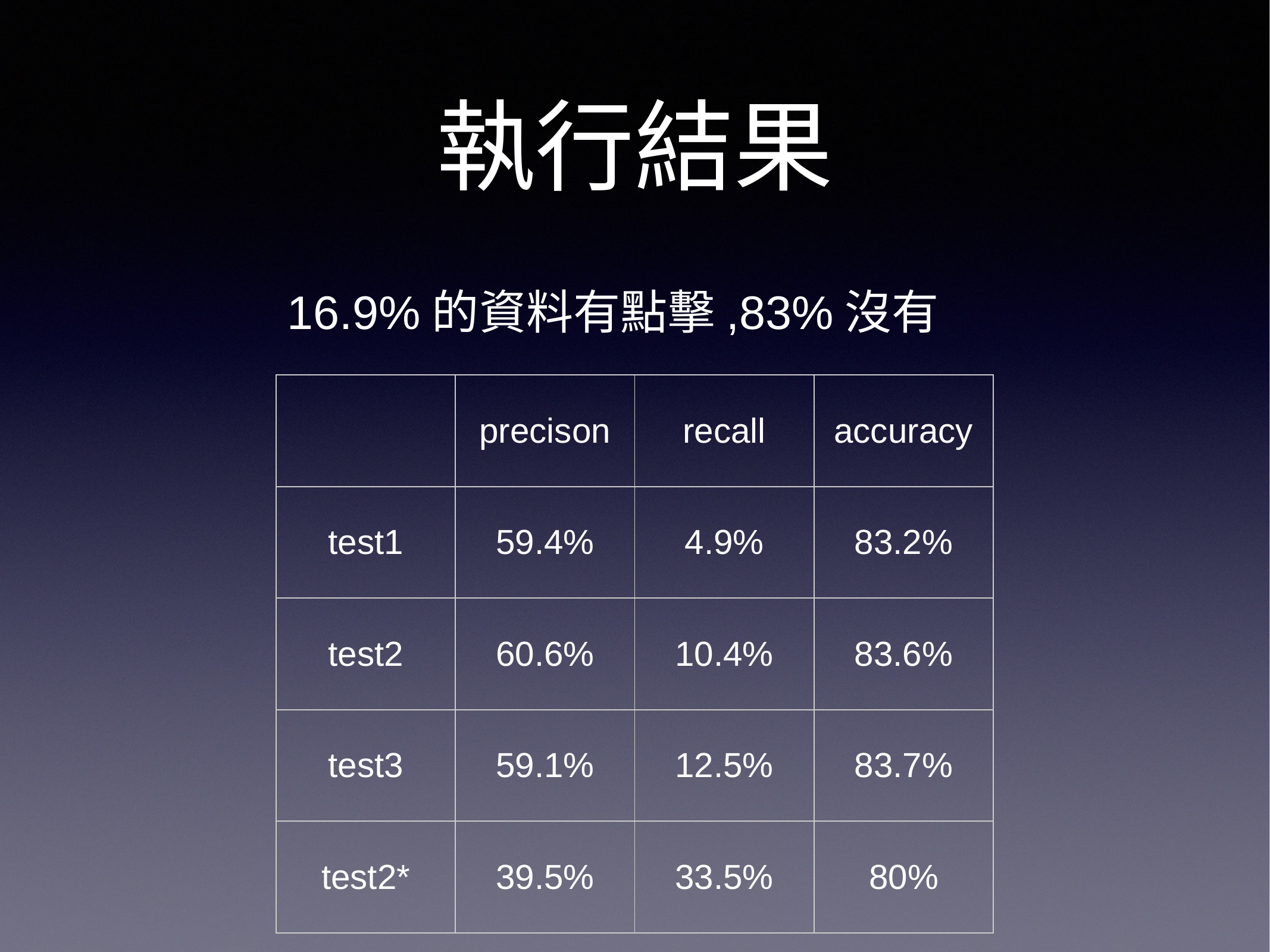

# 執行結果
16.9%的資料有點擊,83%沒有
|  | precison | recall | accuracy |
| --- | --- | --- | --- |
| test1 | 59.4% | 4.9% | 83.2% |
| test2 | 60.6% | 10.4% | 83.6% |
| test3 | 59.1% | 12.5% | 83.7% |
| test2\* | 39.5% | 33.5% | 80% |